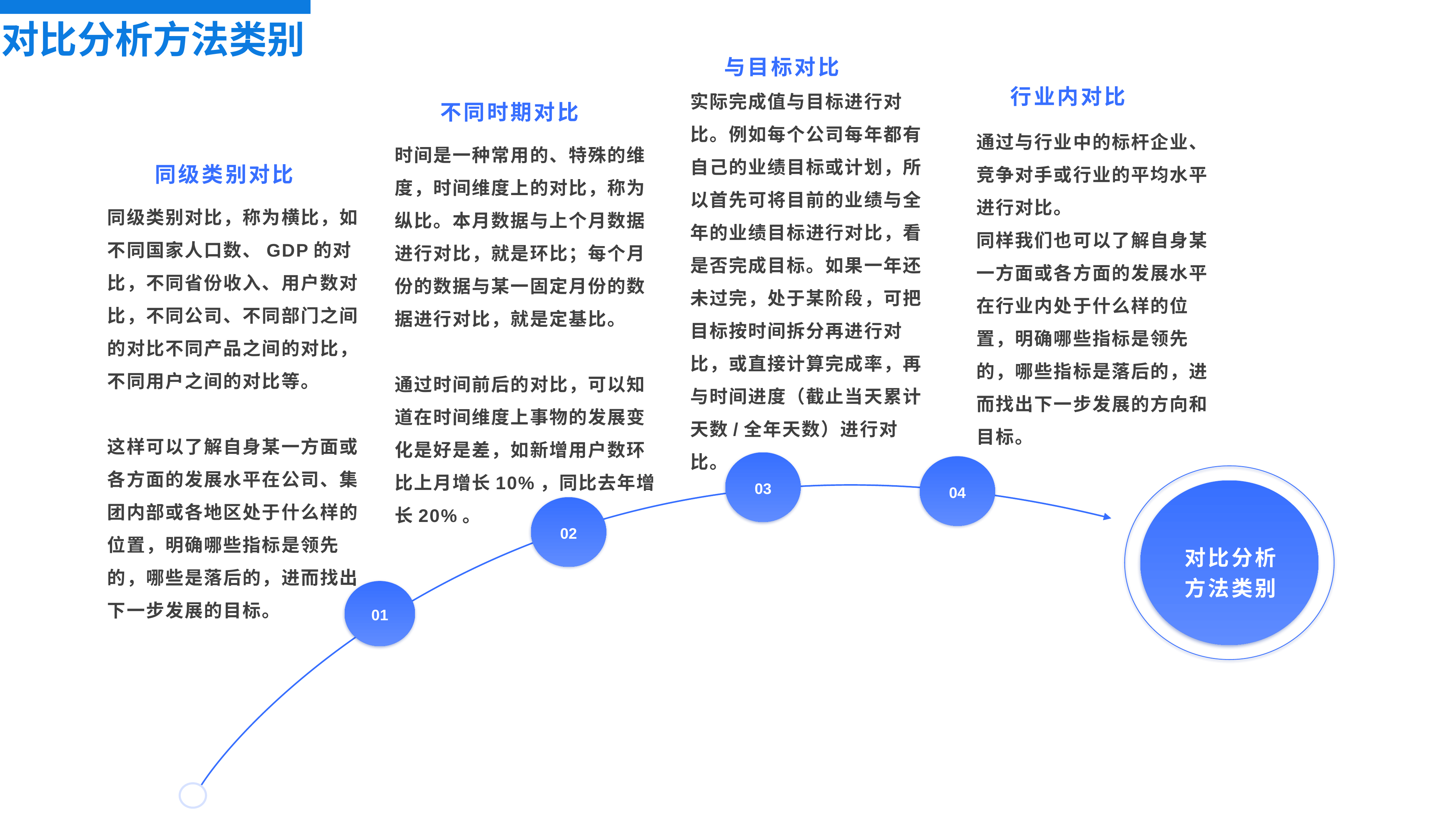

对比分析方法类别
与目标对比
行业内对比
实际完成值与目标进行对比。例如每个公司每年都有自己的业绩目标或计划，所以首先可将目前的业绩与全年的业绩目标进行对比，看是否完成目标。如果一年还未过完，处于某阶段，可把目标按时间拆分再进行对比，或直接计算完成率，再与时间进度（截止当天累计天数/全年天数）进行对比。
不同时期对比
通过与行业中的标杆企业、竞争对手或行业的平均水平进行对比。
同样我们也可以了解自身某一方面或各方面的发展水平在行业内处于什么样的位置，明确哪些指标是领先的，哪些指标是落后的，进而找出下一步发展的方向和目标。
时间是一种常用的、特殊的维度，时间维度上的对比，称为纵比。本月数据与上个月数据进行对比，就是环比；每个月份的数据与某一固定月份的数据进行对比，就是定基比。

通过时间前后的对比，可以知道在时间维度上事物的发展变化是好是差，如新增用户数环比上月增长10%，同比去年增长20%。
同级类别对比
同级类别对比，称为横比，如不同国家人口数、GDP的对比，不同省份收入、用户数对比，不同公司、不同部门之间的对比不同产品之间的对比，不同用户之间的对比等。

这样可以了解自身某一方面或各方面的发展水平在公司、集团内部或各地区处于什么样的位置，明确哪些指标是领先的，哪些是落后的，进而找出下一步发展的目标。

03
04

对比分析
方法类别

02

01